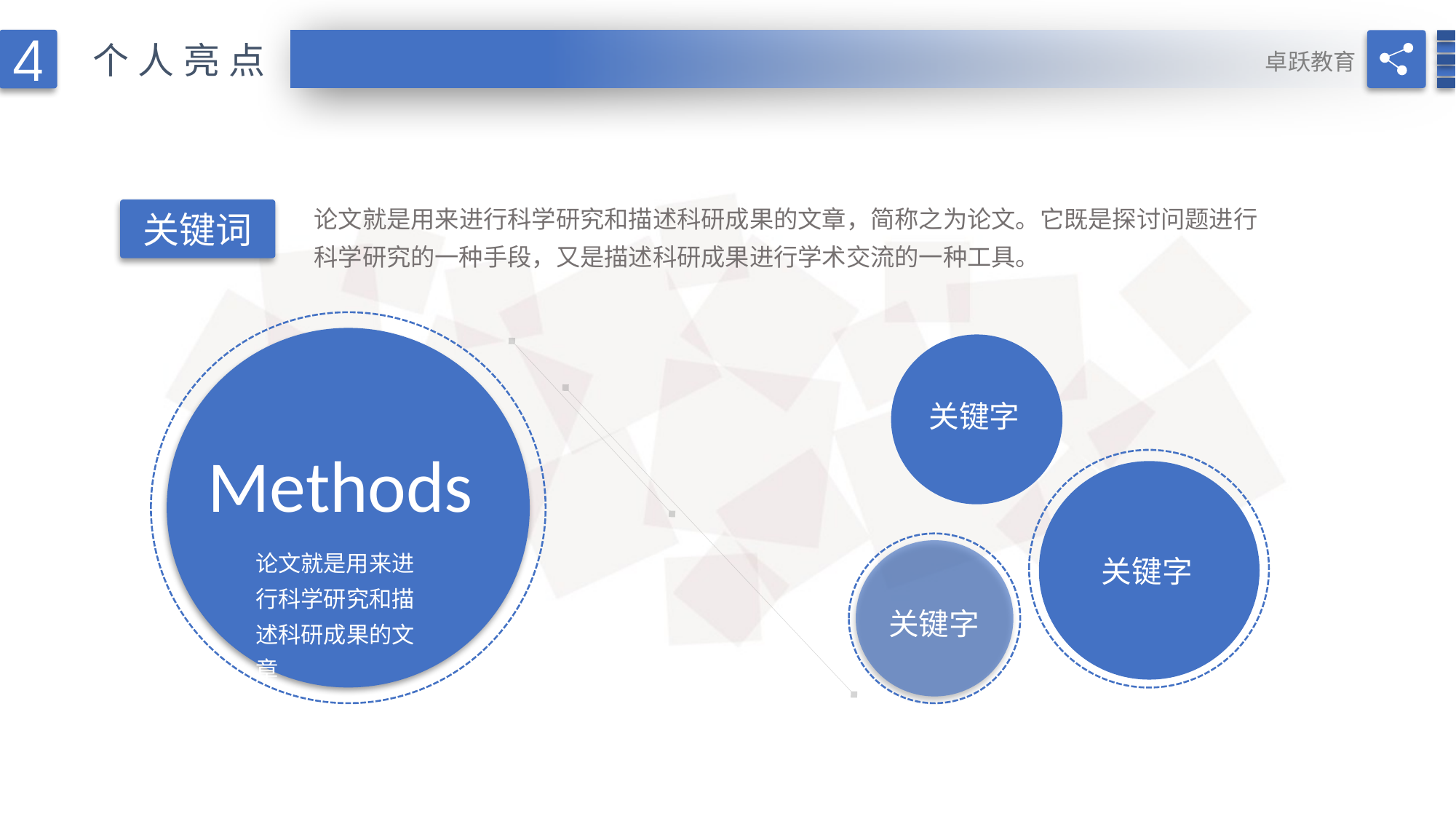

4

个人亮点
卓跃教育
论文就是用来进行科学研究和描述科研成果的文章，简称之为论文。它既是探讨问题进行科学研究的一种手段，又是描述科研成果进行学术交流的一种工具。
关键词

Methods

关键字

论文就是用来进行科学研究和描述科研成果的文章

关键字
关键字